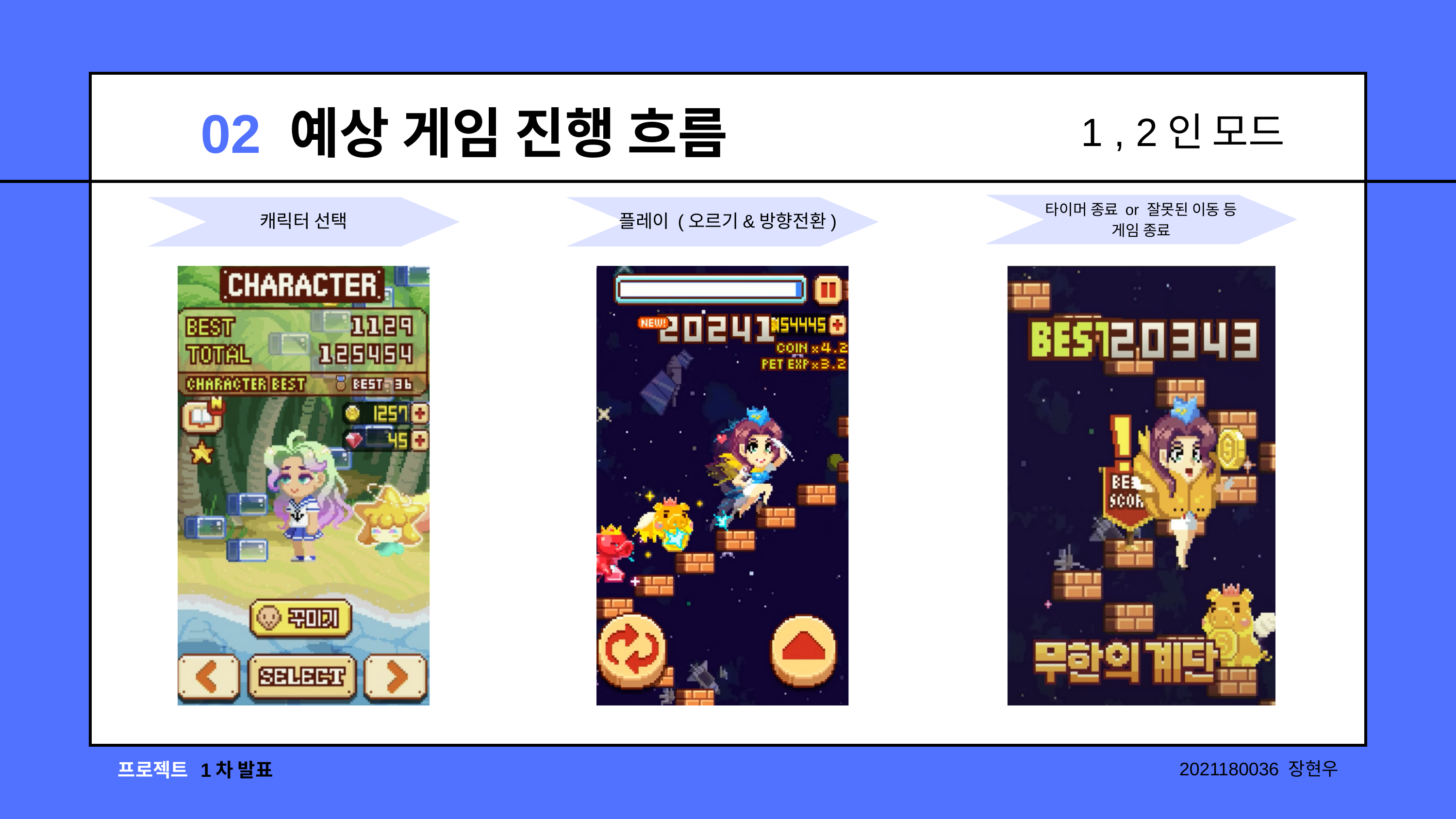

02 예상 게임 진행 흐름
1 , 2인 모드

타이머 종료 or 잘못된 이동 등
게임 종료

캐릭터 선택
플레이 (오르기&방향전환)

프로젝트
1차 발표
2021180036 장현우